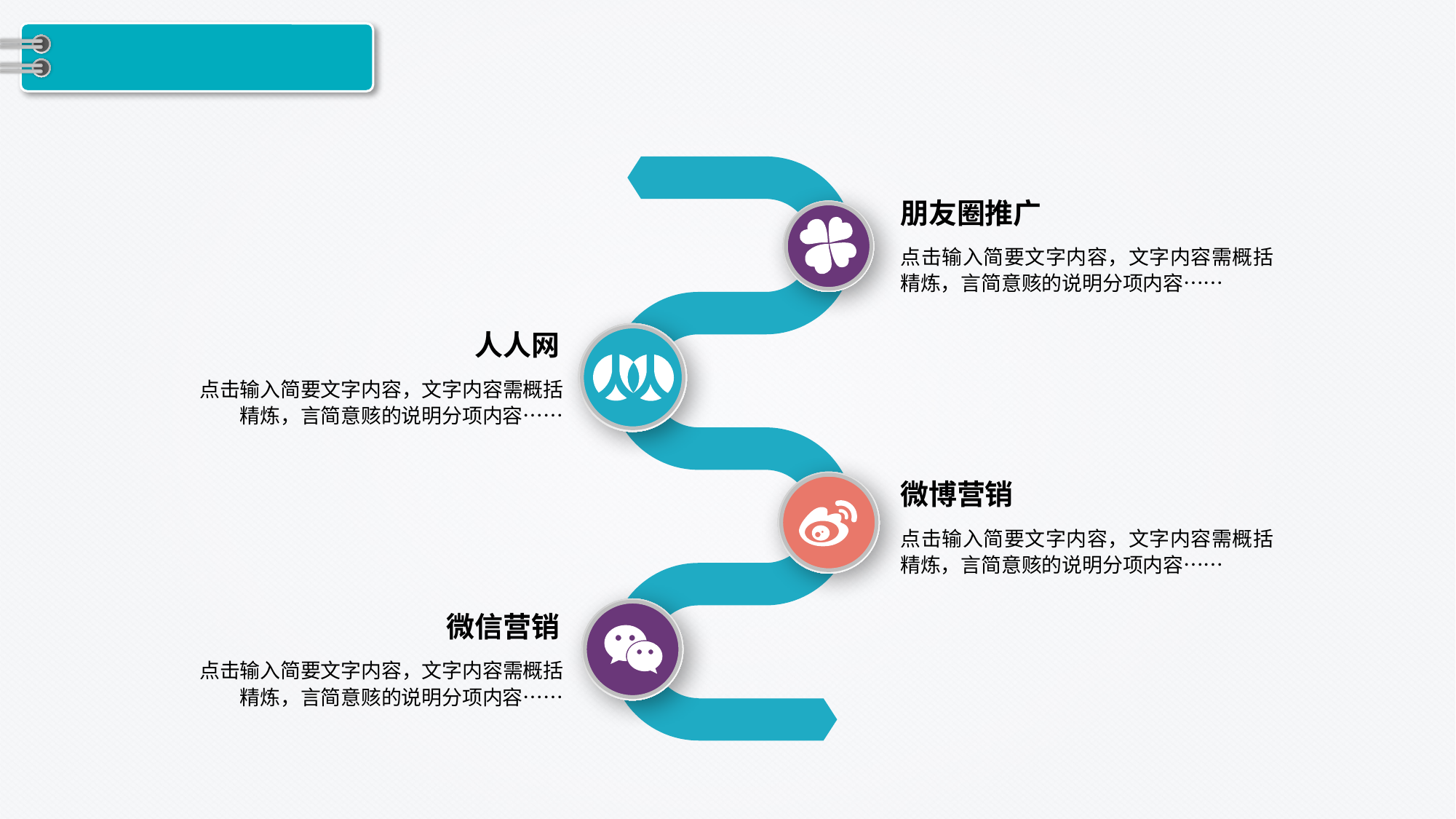

#

朋友圈推广

点击输入简要文字内容，文字内容需概括精炼，言简意赅的说明分项内容……

人人网

点击输入简要文字内容，文字内容需概括精炼，言简意赅的说明分项内容……

微博营销

点击输入简要文字内容，文字内容需概括精炼，言简意赅的说明分项内容……

微信营销

点击输入简要文字内容，文字内容需概括精炼，言简意赅的说明分项内容……